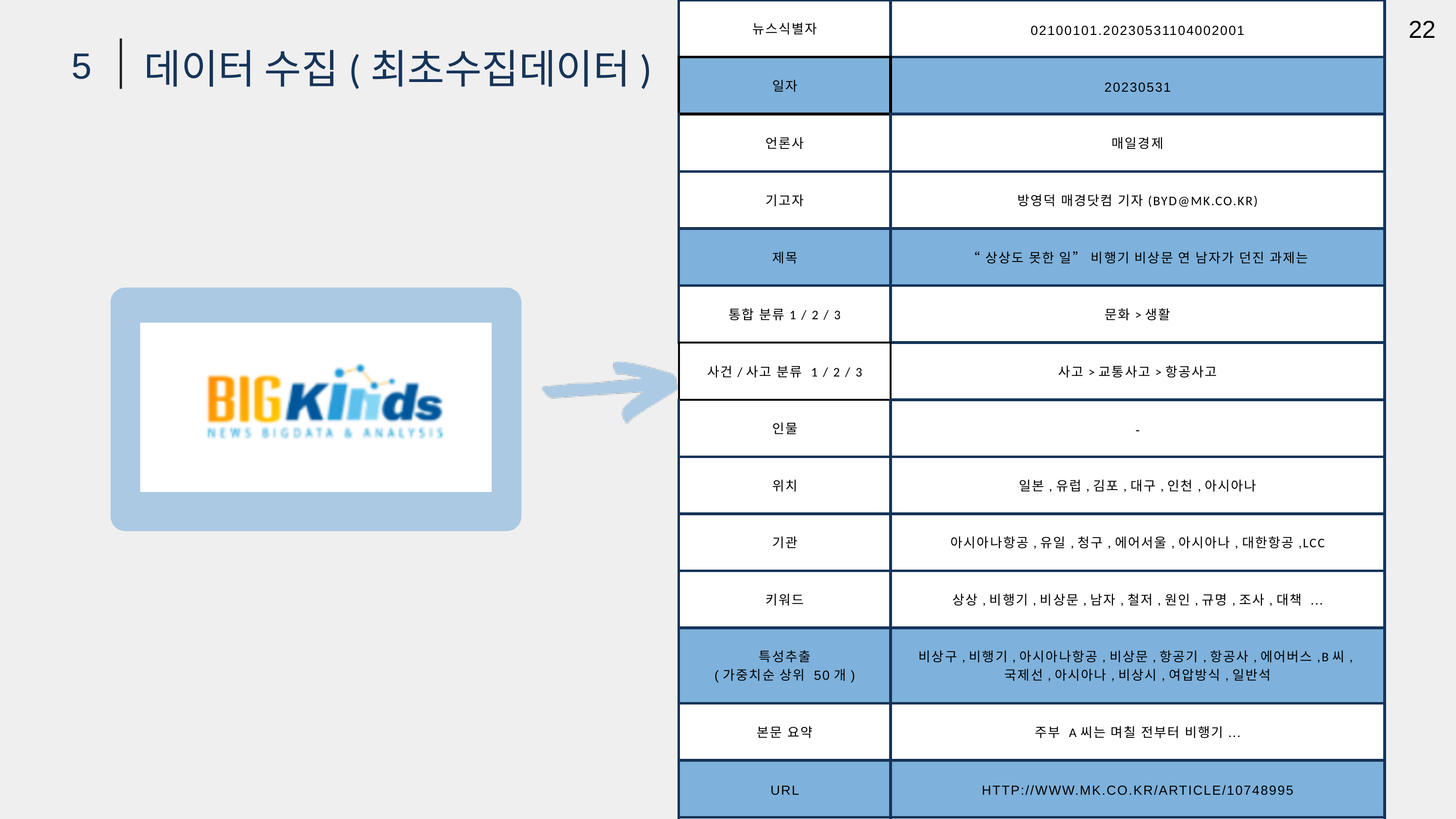

| 뉴스식별자 | 02100101.20230531104002001 |
| --- | --- |
| 일자 | 20230531 |
| 언론사 | 매일경제 |
| 기고자 | 방영덕 매경닷컴 기자(BYD@MK.CO.KR) |
| 제목 | “상상도 못한 일” 비행기 비상문 연 남자가 던진 과제는 |
| 통합 분류1 / 2 / 3 | 문화>생활 |
| 사건/사고 분류 1 / 2 / 3 | 사고>교통사고>항공사고 |
| 인물 | - |
| 위치 | 일본,유럽,김포,대구,인천,아시아나 |
| 기관 | 아시아나항공,유일,청구,에어서울,아시아나,대한항공,LCC |
| 키워드 | 상상,비행기,비상문,남자,철저,원인,규명,조사,대책 ... |
| 특성추출 (가중치순 상위 50개) | 비상구,비행기,아시아나항공,비상문,항공기,항공사,에어버스,B씨,국제선,아시아나,비상시,여압방식,일반석 |
| 본문 요약 | 주부 A씨는 며칠 전부터 비행기... |
| URL | HTTP://WWW.MK.CO.KR/ARTICLE/10748995 |
| 분석제외 여부 | - |
22
데이터 수집(최초수집데이터)
5